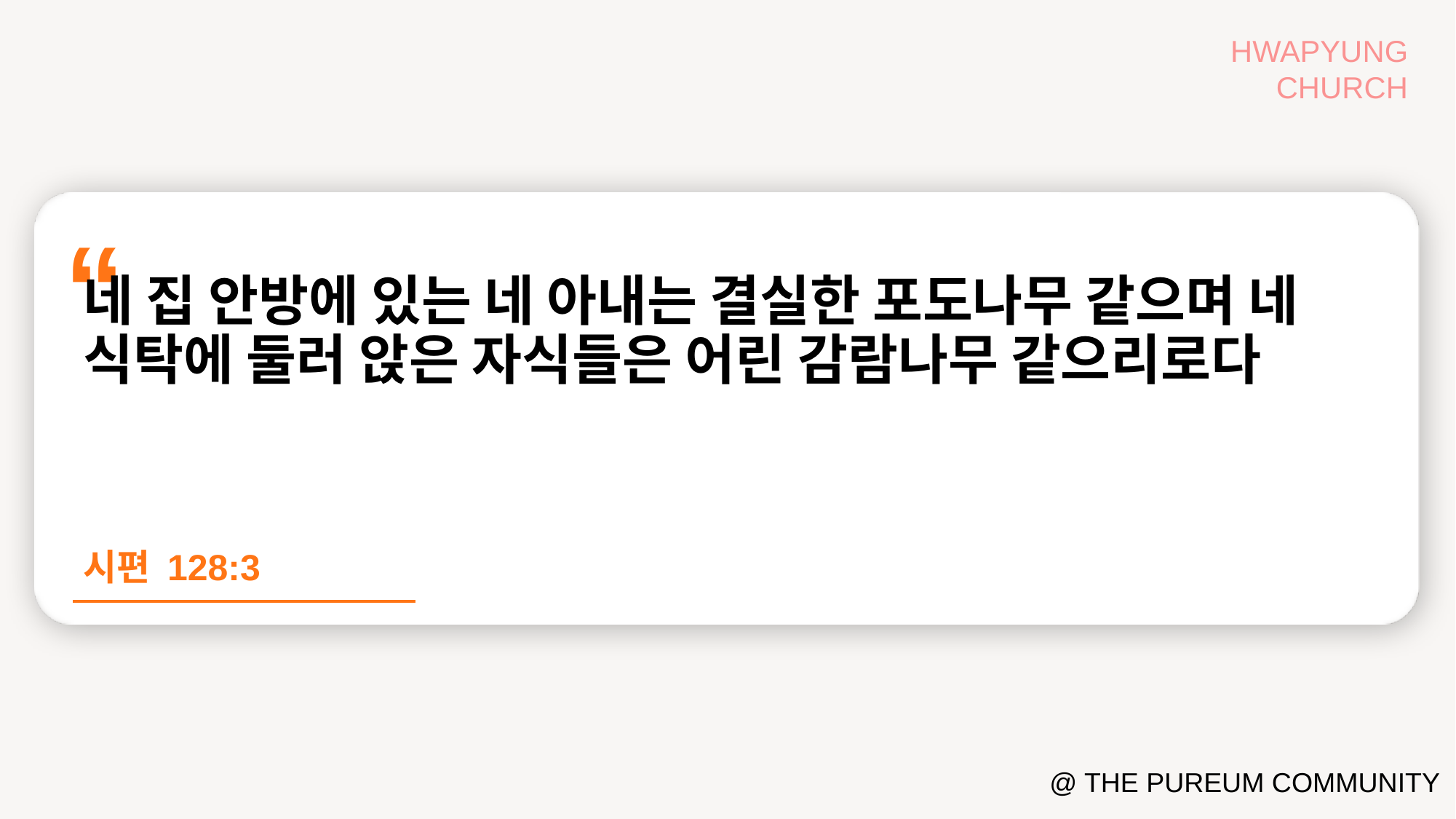

네 집 안방에 있는 네 아내는 결실한 포도나무 같으며 네 식탁에 둘러 앉은 자식들은 어린 감람나무 같으리로다
시편 128:3